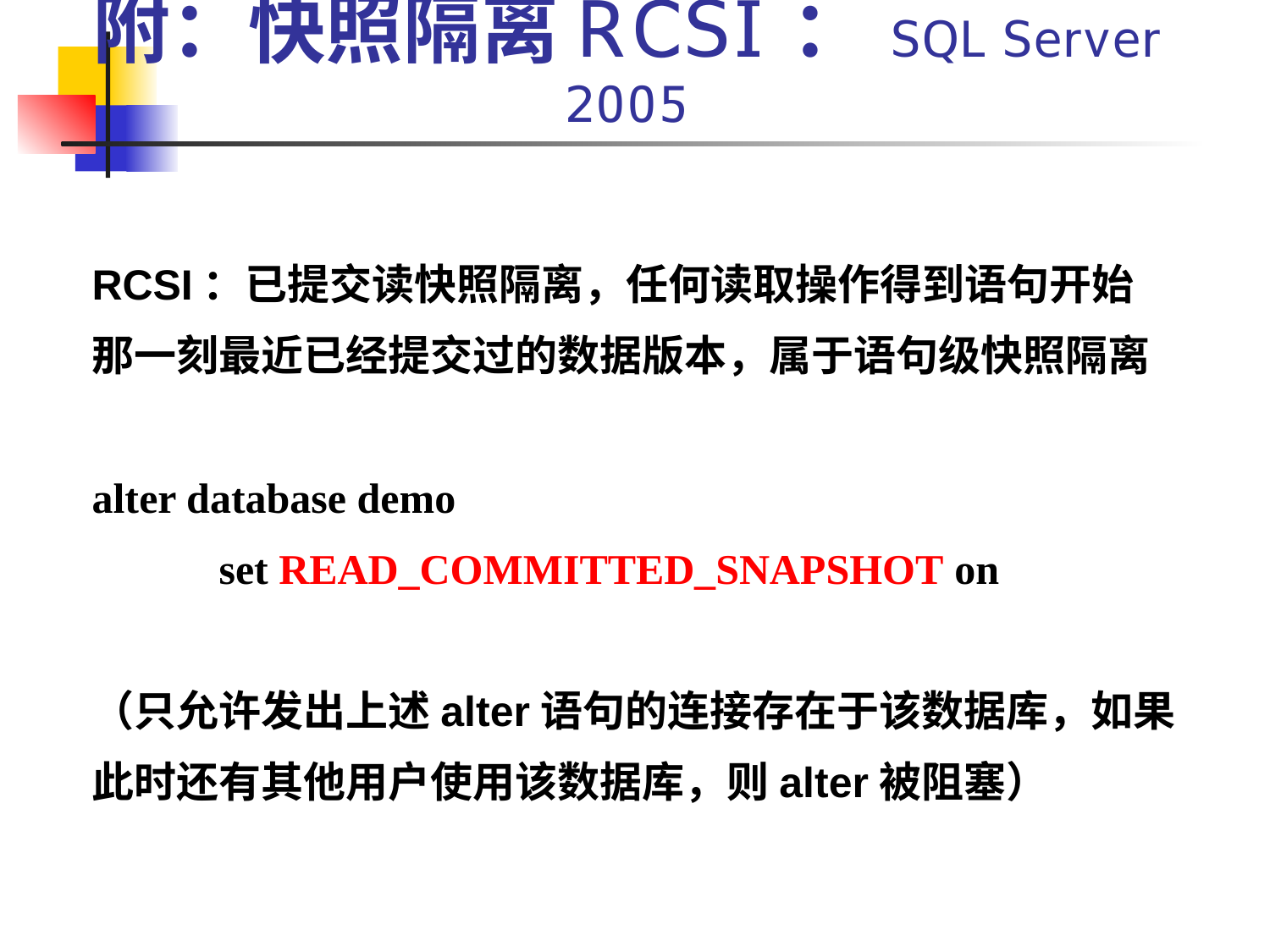

# 附：快照隔离RCSI： SQL Server 2005
RCSI：已提交读快照隔离，任何读取操作得到语句开始那一刻最近已经提交过的数据版本，属于语句级快照隔离

alter database demo
	set READ_COMMITTED_SNAPSHOT on

（只允许发出上述alter语句的连接存在于该数据库，如果此时还有其他用户使用该数据库，则alter被阻塞）